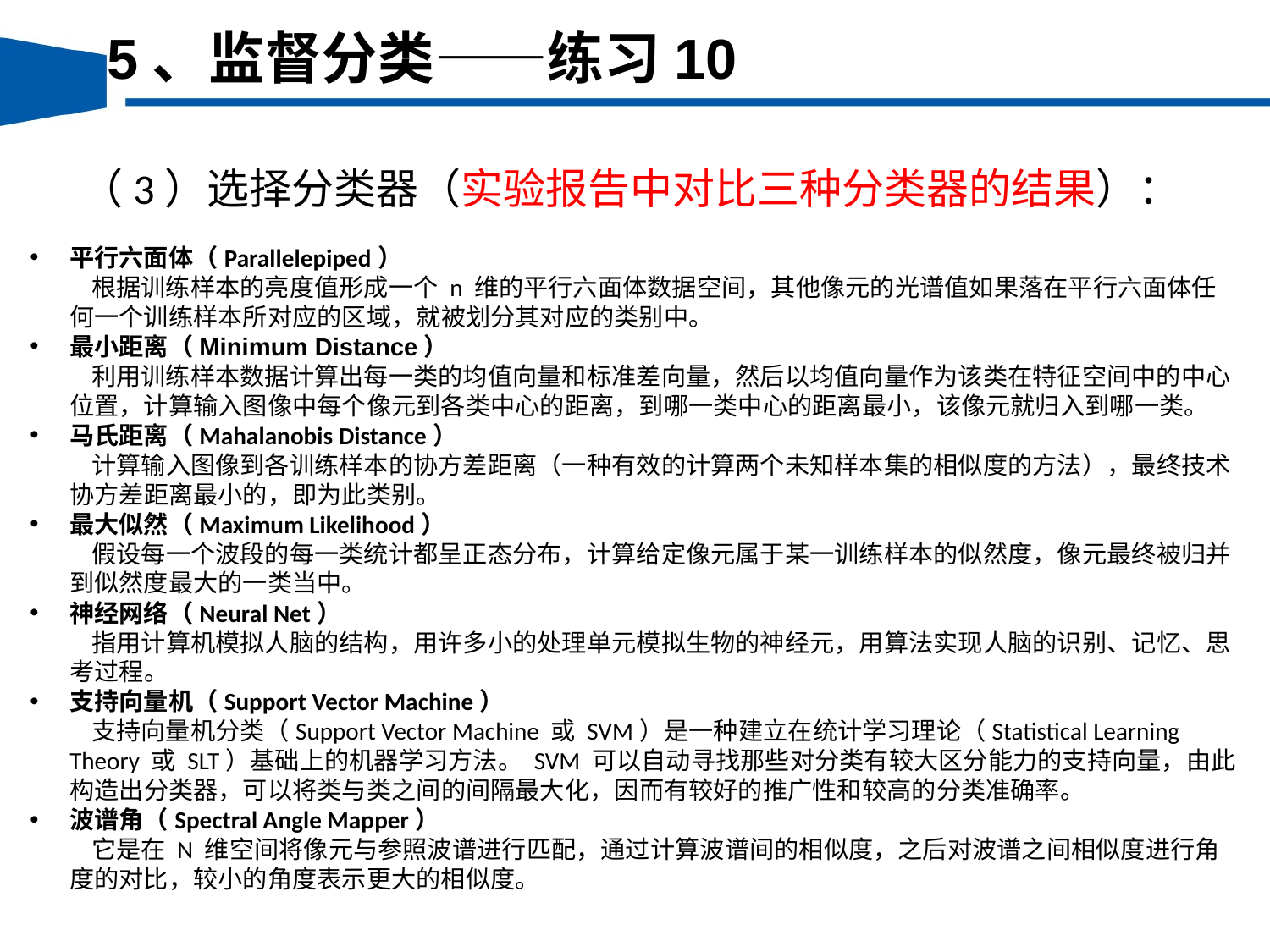

5、监督分类——练习10
（3）选择分类器（实验报告中对比三种分类器的结果）：

平行六面体（Parallelepiped）
    根据训练样本的亮度值形成一个 n 维的平行六面体数据空间，其他像元的光谱值如果落在平行六面体任何一个训练样本所对应的区域，就被划分其对应的类别中。
最小距离（Minimum Distance）
    利用训练样本数据计算出每一类的均值向量和标准差向量，然后以均值向量作为该类在特征空间中的中心位置，计算输入图像中每个像元到各类中心的距离，到哪一类中心的距离最小，该像元就归入到哪一类。
马氏距离（Mahalanobis Distance）
    计算输入图像到各训练样本的协方差距离（一种有效的计算两个未知样本集的相似度的方法），最终技术协方差距离最小的，即为此类别。
最大似然（Maximum Likelihood）
    假设每一个波段的每一类统计都呈正态分布，计算给定像元属于某一训练样本的似然度，像元最终被归并到似然度最大的一类当中。
神经网络（Neural Net）
    指用计算机模拟人脑的结构，用许多小的处理单元模拟生物的神经元，用算法实现人脑的识别、记忆、思考过程。
支持向量机（Support Vector Machine）
    支持向量机分类（Support Vector Machine 或 SVM）是一种建立在统计学习理论（Statistical Learning Theory 或 SLT）基础上的机器学习方法。 SVM 可以自动寻找那些对分类有较大区分能力的支持向量，由此构造出分类器，可以将类与类之间的间隔最大化，因而有较好的推广性和较高的分类准确率。
波谱角（Spectral Angle Mapper）
    它是在 N 维空间将像元与参照波谱进行匹配，通过计算波谱间的相似度，之后对波谱之间相似度进行角度的对比，较小的角度表示更大的相似度。